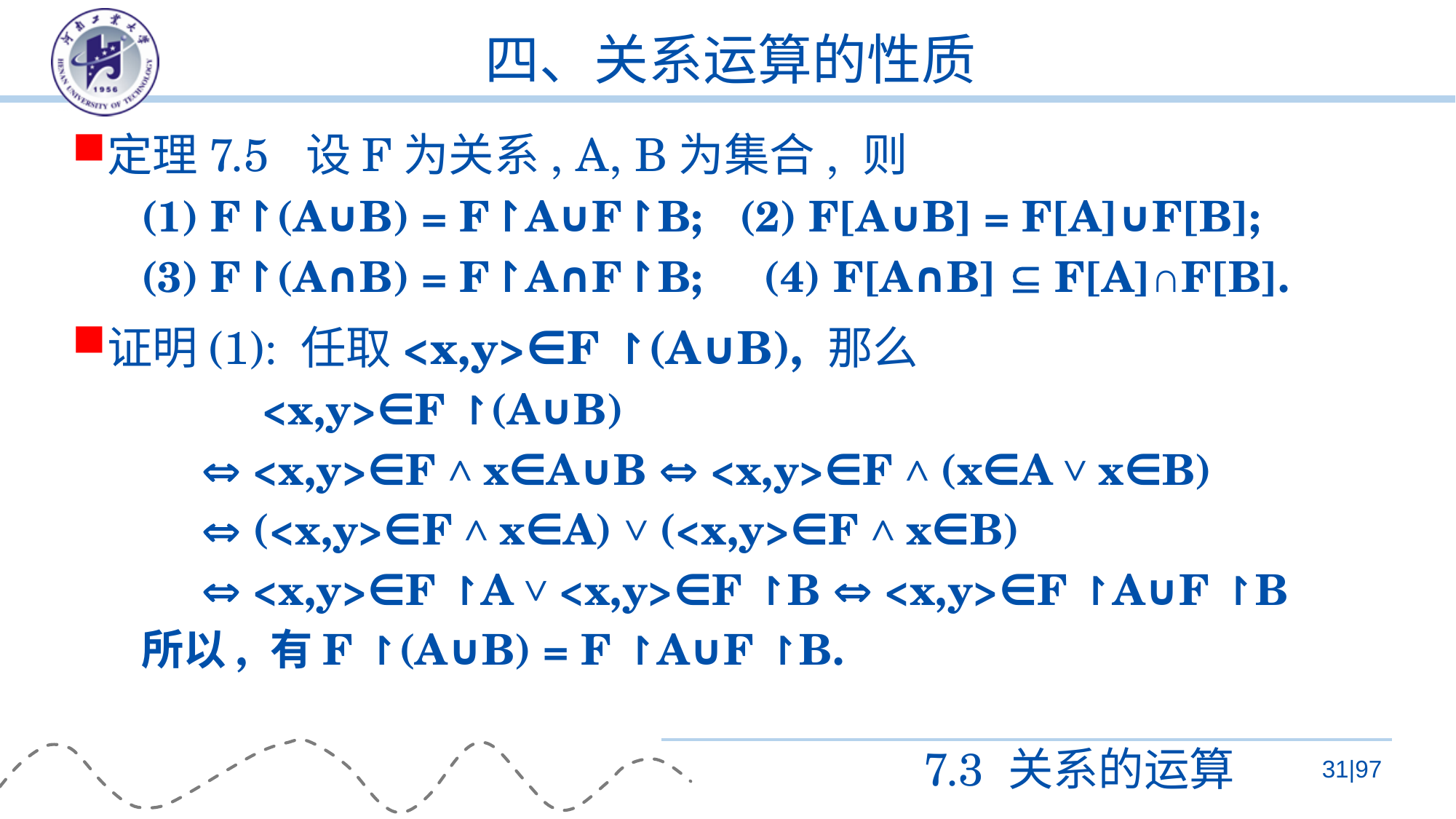

# 四、关系运算的性质
定理7.5  设F为关系, A, B为集合, 则
(1) F↾(A∪B) = F↾A∪F↾B;   (2) F[A∪B] = F[A]∪F[B];
(3) F↾(A∩B) = F↾A∩F↾B;     (4) F[A∩B] ⊆ F[A]∩F[B].
证明(1): 任取<x,y>∈F ↾(A∪B), 那么
     <x,y>∈F ↾(A∪B)
⇔ <x,y>∈F ˄ x∈A∪B ⇔ <x,y>∈F ˄ (x∈A ˅ x∈B)
⇔ (<x,y>∈F ˄ x∈A) ˅ (<x,y>∈F ˄ x∈B)
⇔ <x,y>∈F ↾A ˅ <x,y>∈F ↾B ⇔ <x,y>∈F ↾A∪F ↾B
所以, 有F ↾(A∪B) = F ↾A∪F ↾B.
7.3 关系的运算
31|97